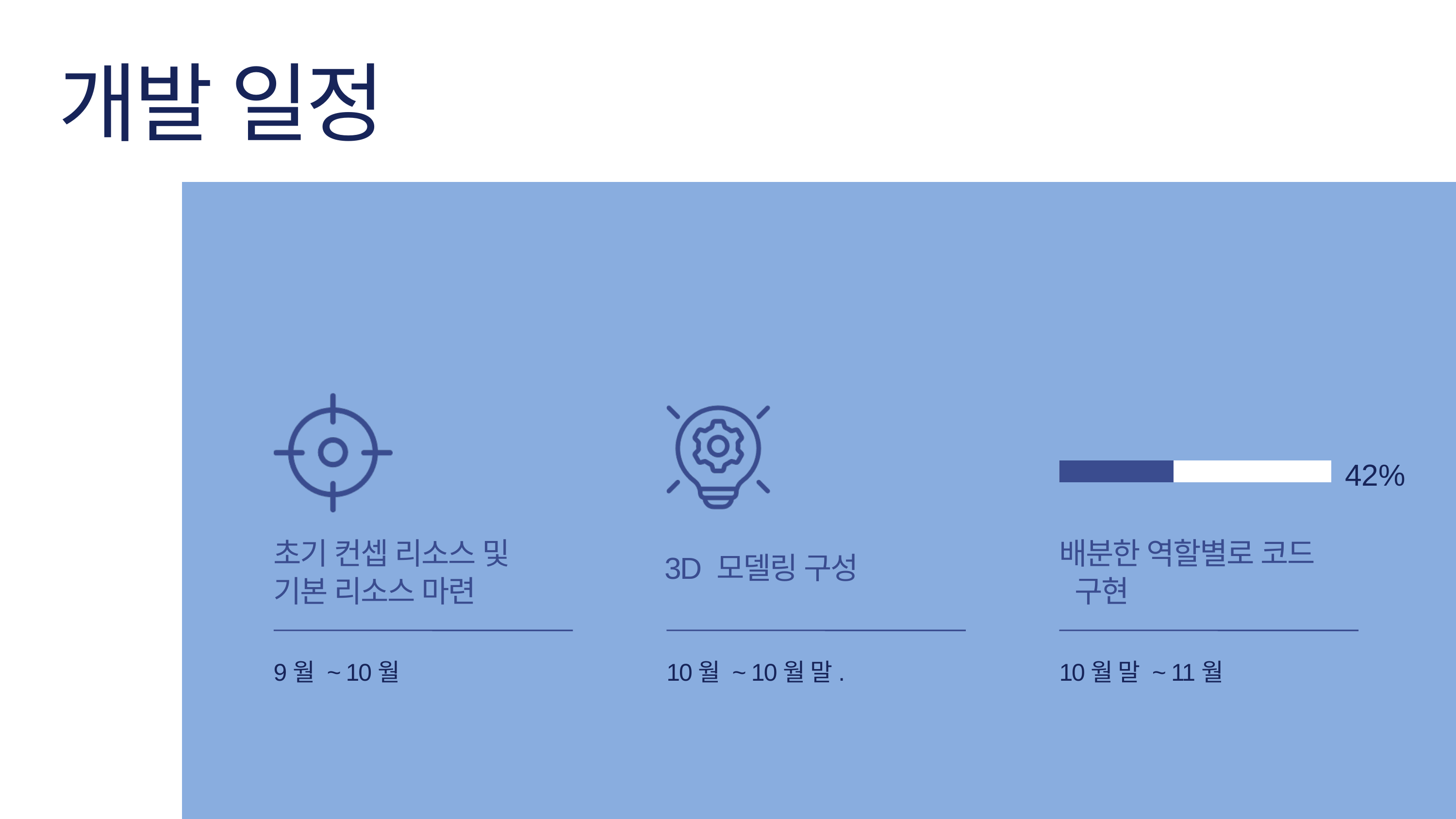

개발 일정

42%

초기 컨셉 리소스 및
기본 리소스 마련
배분한 역할별로 코드
 구현
3D 모델링 구성

9월 ~ 10월
10월 ~ 10월 말.
10월 말 ~ 11월